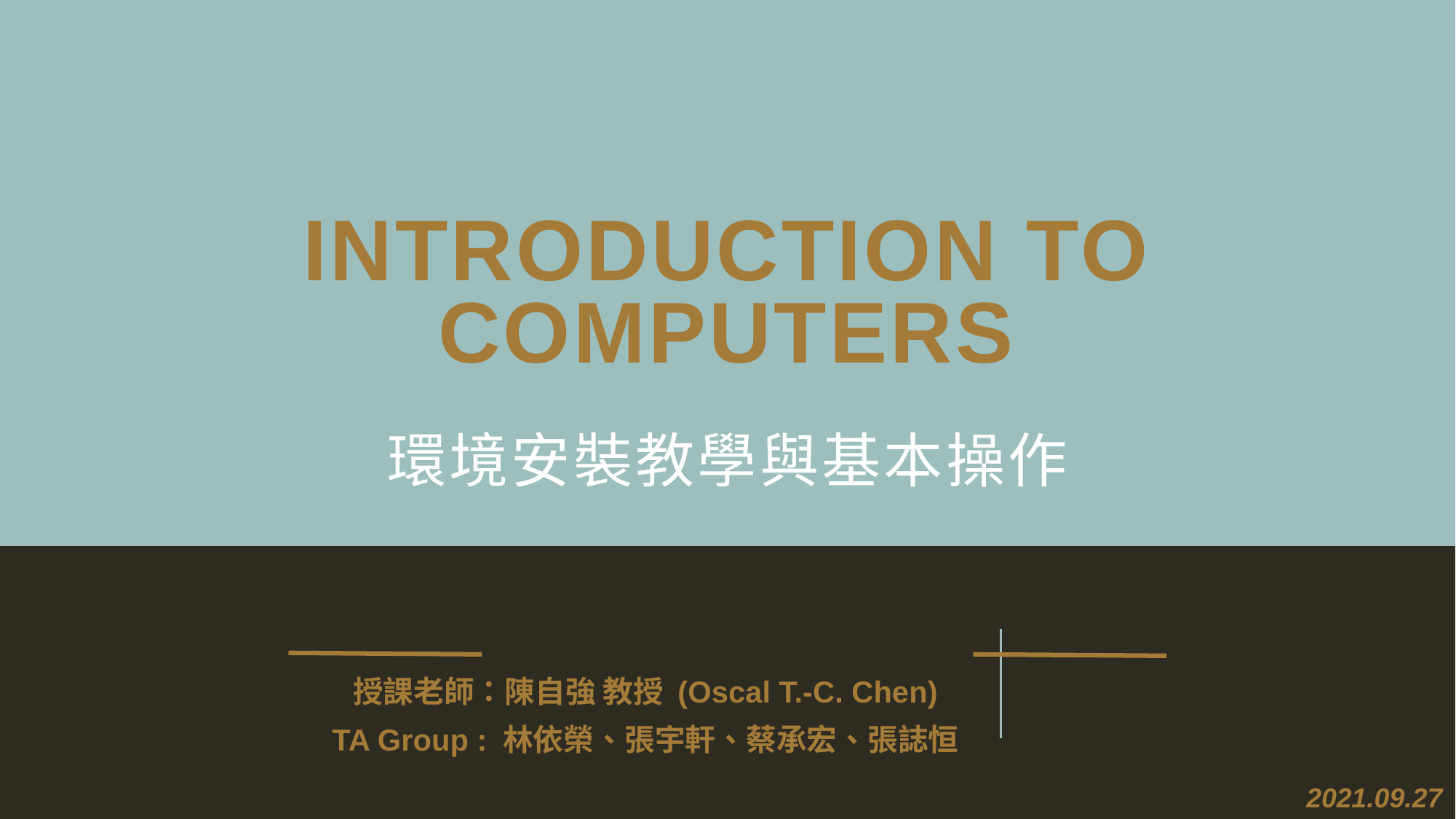

# Introduction to Computers 環境安裝教學與基本操作
授課老師：陳自強 教授 (Oscal T.-C. Chen)
TA Group : 林依榮、張宇軒、蔡承宏、張誌恒